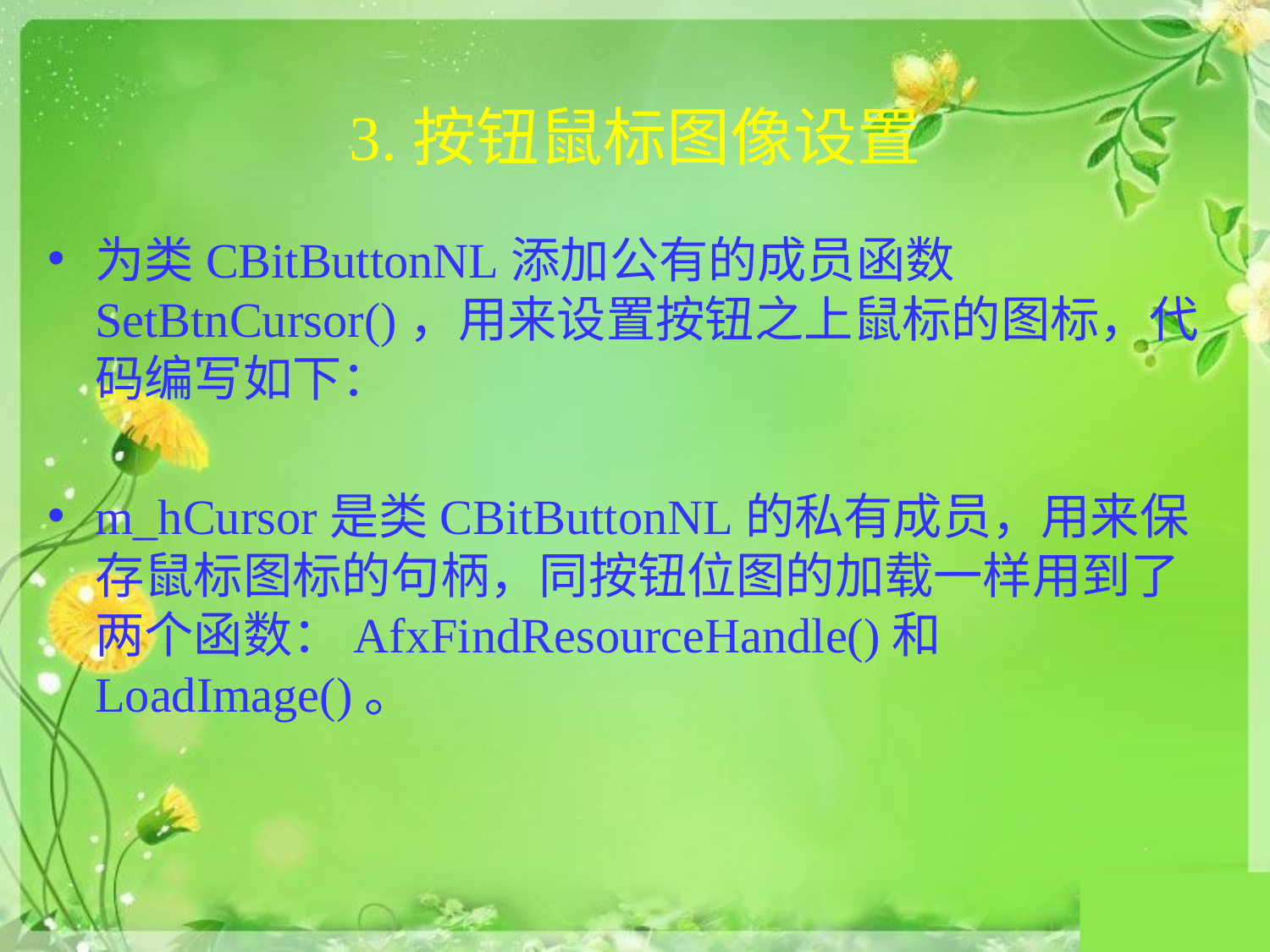

# 3.按钮鼠标图像设置
为类CBitButtonNL添加公有的成员函数SetBtnCursor()，用来设置按钮之上鼠标的图标，代码编写如下：

m_hCursor是类CBitButtonNL的私有成员，用来保存鼠标图标的句柄，同按钮位图的加载一样用到了两个函数：AfxFindResourceHandle()和LoadImage()。